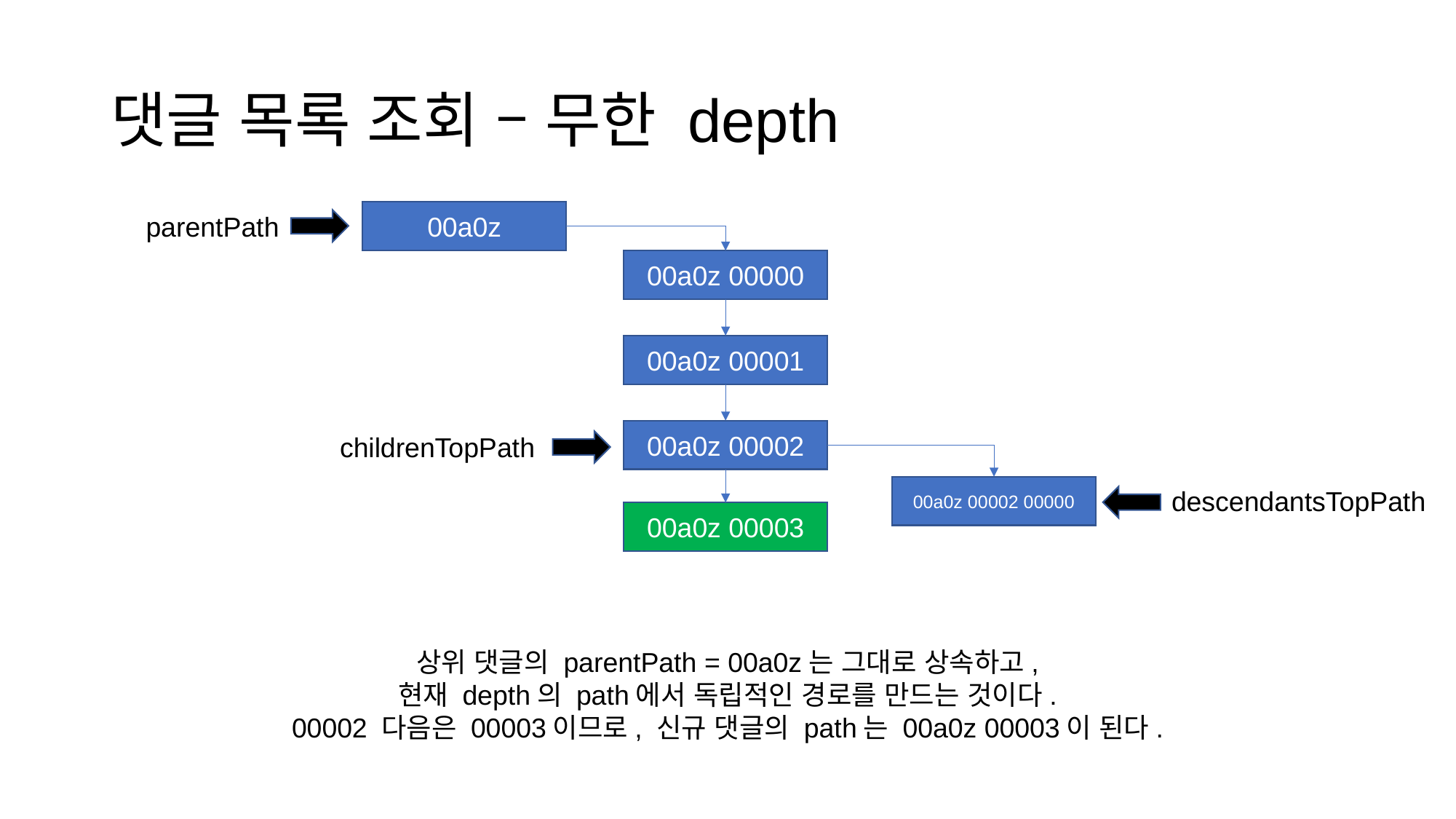

# 댓글 목록 조회 – 무한 depth
00a0z
parentPath

00a0z 00000
00a0z 00001
00a0z 00002
childrenTopPath

00a0z 00002 00000
descendantsTopPath

00a0z 00003
상위 댓글의 parentPath = 00a0z는 그대로 상속하고,
현재 depth의 path에서 독립적인 경로를 만드는 것이다.
00002 다음은 00003이므로, 신규 댓글의 path는 00a0z 00003이 된다.